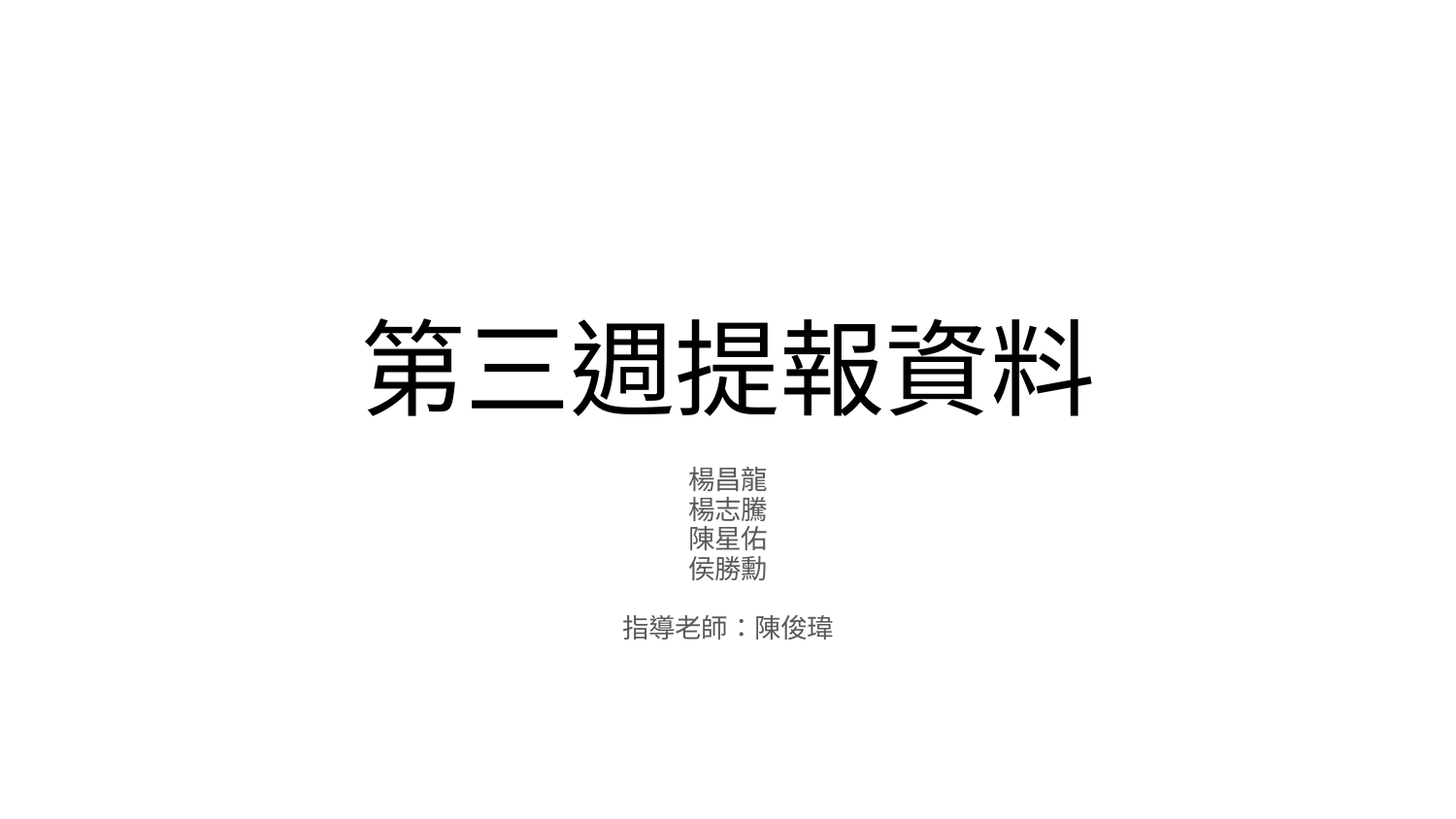

# 第三週提報資料
楊昌龍
楊志騰
陳星佑
侯勝勳

指導老師：陳俊瑋